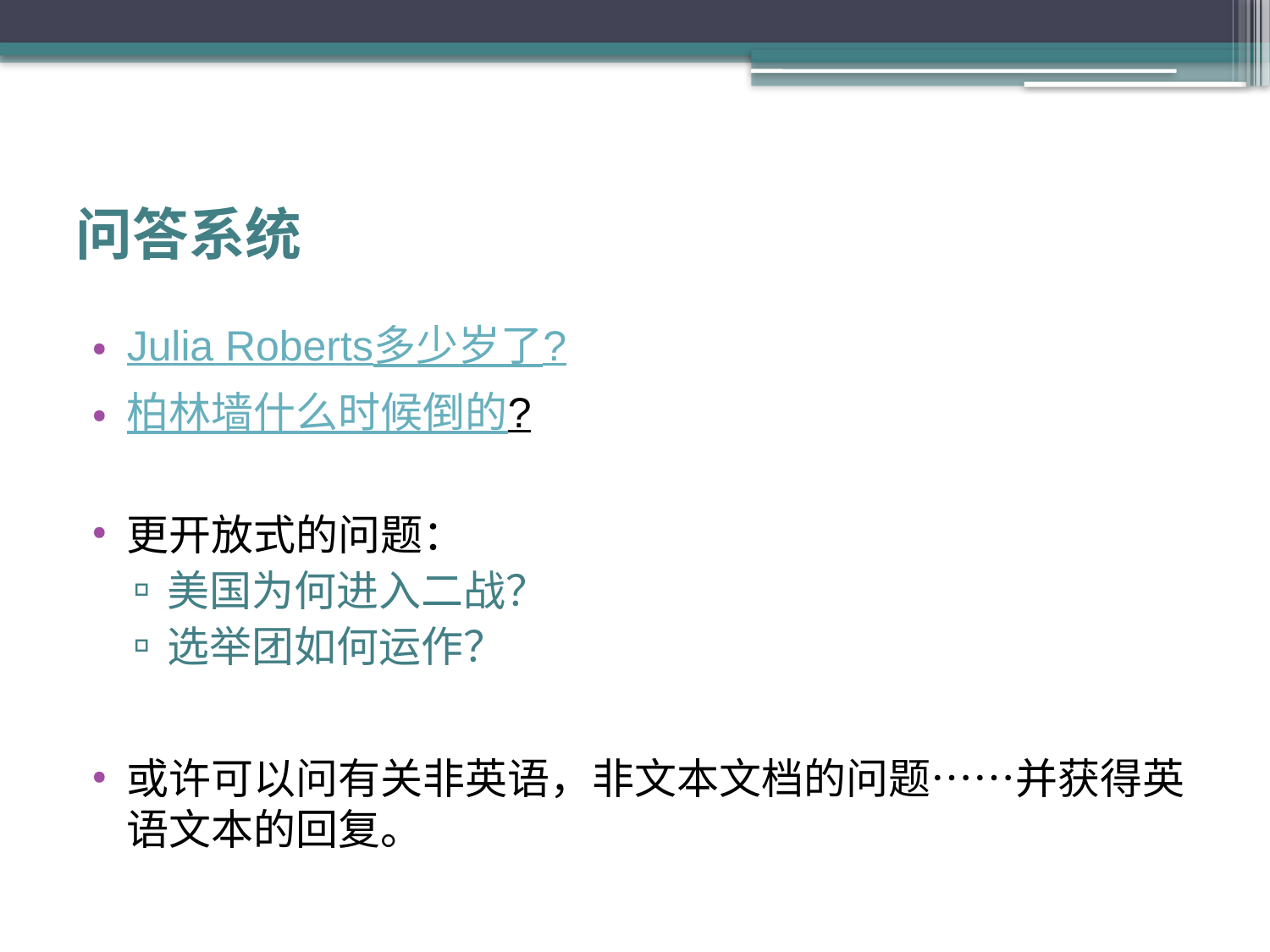

# 问答系统
Julia Roberts多少岁了?
柏林墙什么时候倒的?

更开放式的问题：
美国为何进入二战？
选举团如何运作？

或许可以问有关非英语，非文本文档的问题……并获得英语文本的回复。